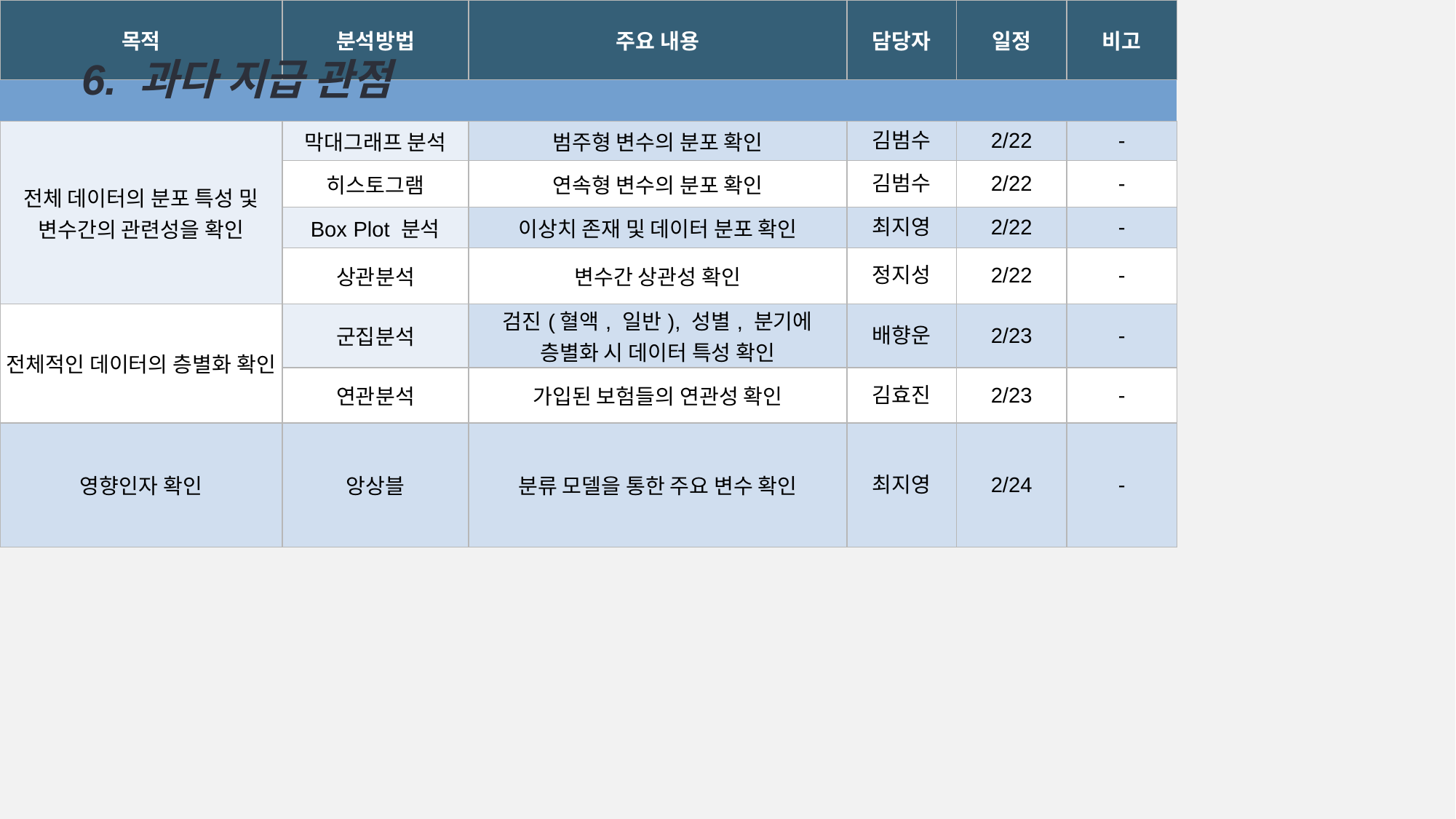

6. 과다 지급 관점
| 목적 | 분석방법 | 주요 내용 | 담당자 | 일정 | 비고 |
| --- | --- | --- | --- | --- | --- |
|  |  |  |  |  |  |
| 전체 데이터의 분포 특성 및 변수간의 관련성을 확인 | 막대그래프 분석 | 범주형 변수의 분포 확인 | 김범수 | 2/22 | - |
|  | 히스토그램 | 연속형 변수의 분포 확인 | 김범수 | 2/22 | - |
|  | Box Plot 분석 | 이상치 존재 및 데이터 분포 확인 | 최지영 | 2/22 | - |
|  | 상관분석 | 변수간 상관성 확인 | 정지성 | 2/22 | - |
| 전체적인 데이터의 층별화 확인 | 군집분석 | 검진(혈액, 일반), 성별, 분기에 층별화 시 데이터 특성 확인 | 배향운 | 2/23 | - |
|  | 연관분석 | 가입된 보험들의 연관성 확인 | 김효진 | 2/23 | - |
| 영향인자 확인 | 앙상블 | 분류 모델을 통한 주요 변수 확인 | 최지영 | 2/24 | - |
|  |  |  |  |  |  |
|  |  |  |  |  |  |
| 데이터 분석을 위한 시사점 도출 | 다중회귀분석 | 연속형 목표 변수를 잘 분류할 수 있는 모델 개발 MAE, MSE 등 여러 관점에서 오차 비교 | 양혜지 | 2/25 | - |